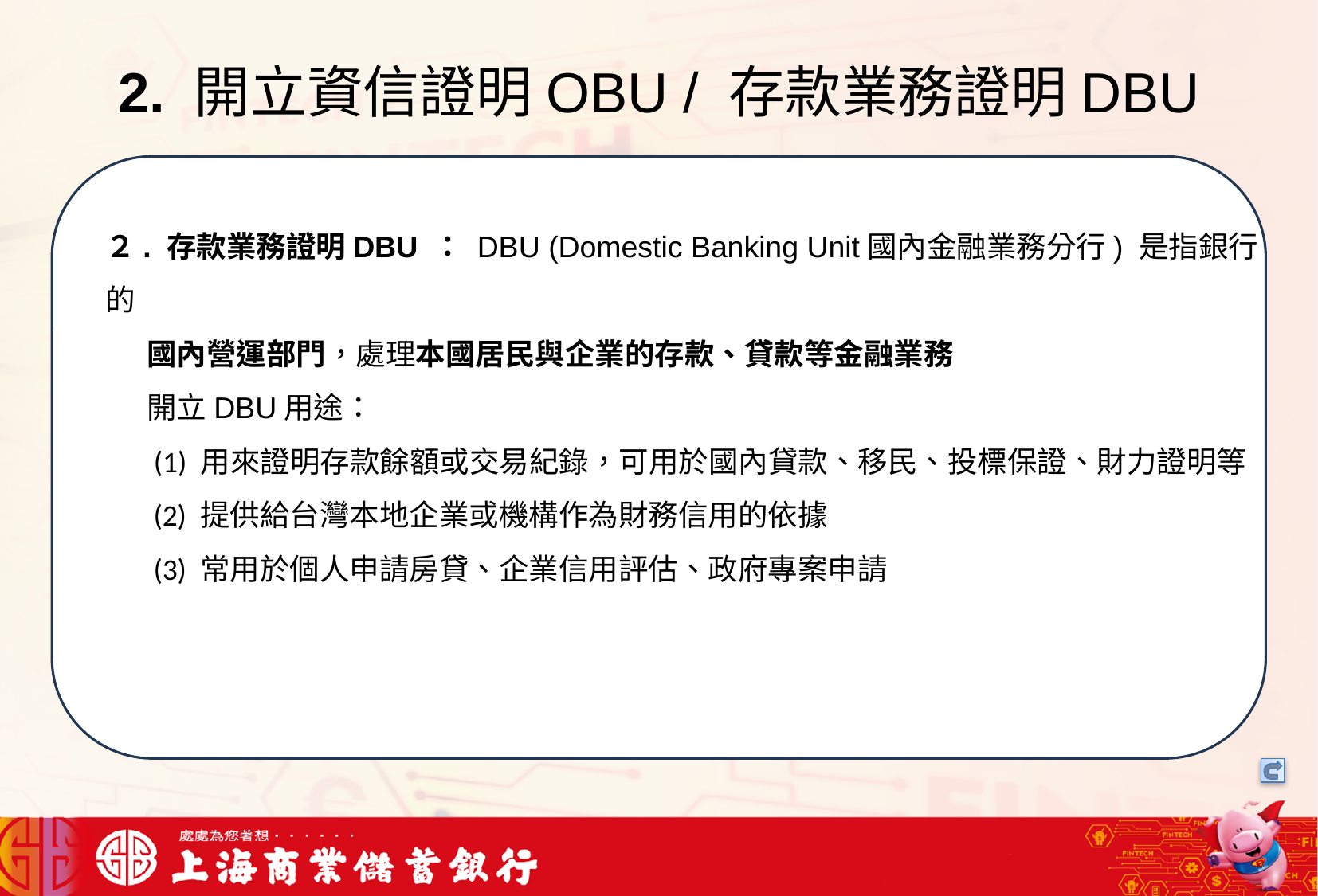

# 2. 開立資信證明OBU / 存款業務證明DBU
我們可以將信用卡相關資料存在一個檔案中，將這些檔案中的文字進行詞向量的轉換，把文字轉成數字向量存在向量資料庫中，透過檢索器在向量資料庫搜尋與用戶問題最接近的資訊，透過生成器，生成最合適的答案回覆用戶
２. 存款業務證明DBU ： DBU (Domestic Banking Unit國內金融業務分行) 是指銀行的
     國內營運部門，處理本國居民與企業的存款、貸款等金融業務
     開立DBU用途：
      (1) 用來證明存款餘額或交易紀錄，可用於國內貸款、移民、投標保證、財力證明等
       (2) 提供給台灣本地企業或機構作為財務信用的依據
       (3) 常用於個人申請房貸、企業信用評估、政府專案申請